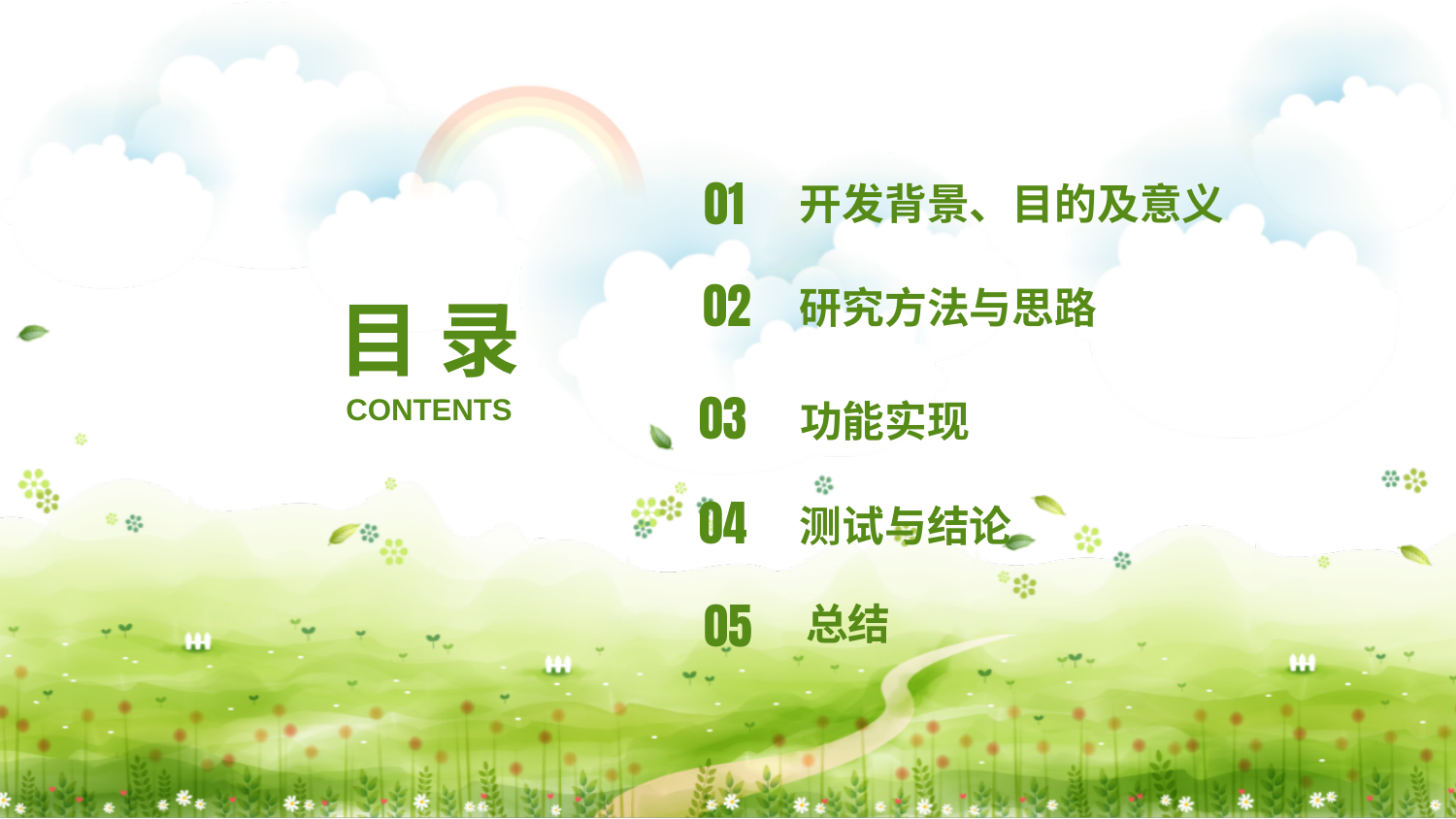

01
开发背景、目的及意义
02
研究方法与思路
目 录
CONTENTS
03
功能实现
04
测试与结论
总结
05